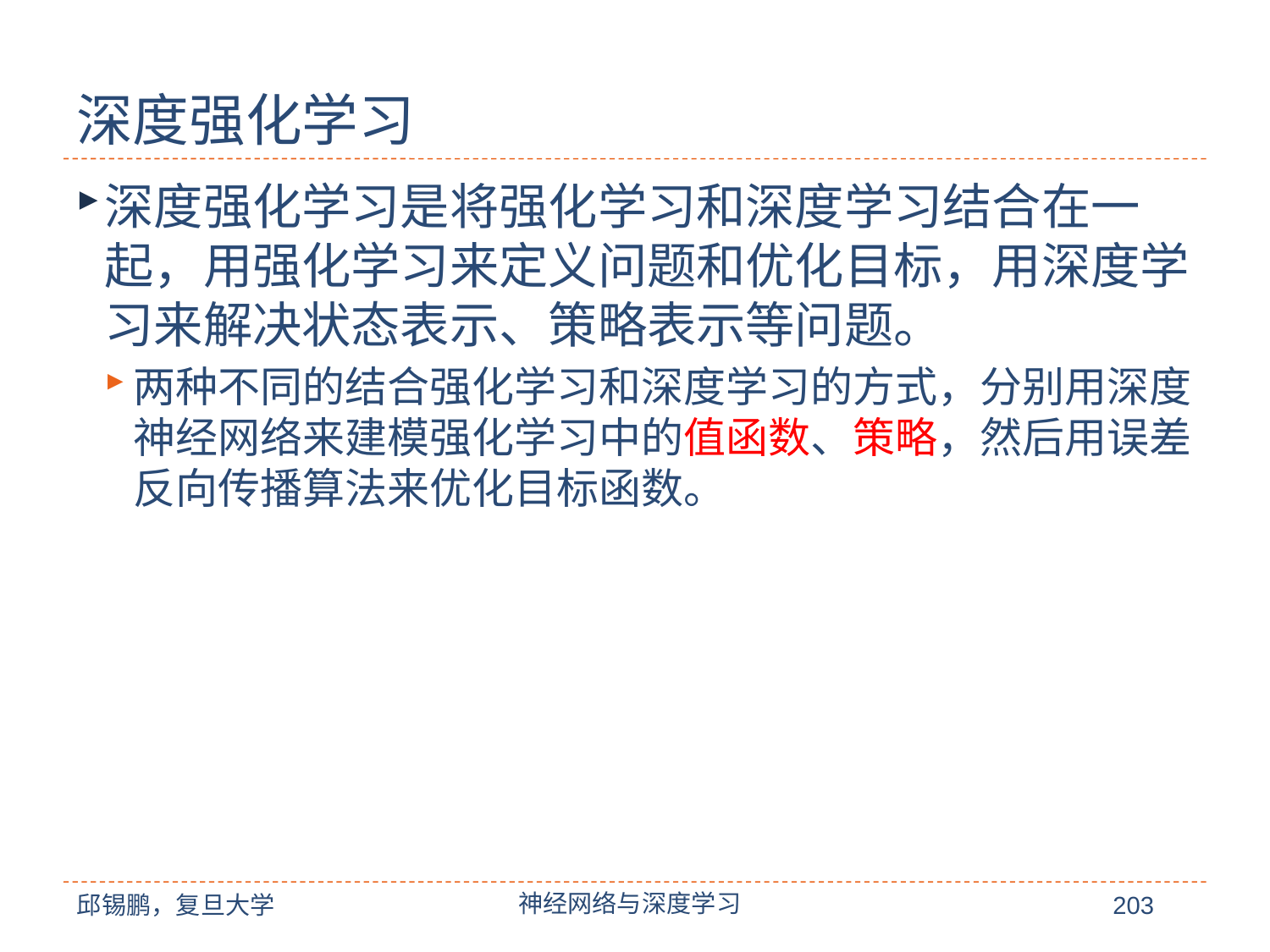

# 深度强化学习
深度强化学习是将强化学习和深度学习结合在一起，用强化学习来定义问题和优化目标，用深度学习来解决状态表示、策略表示等问题。
两种不同的结合强化学习和深度学习的方式，分别用深度神经网络来建模强化学习中的值函数、策略，然后用误差反向传播算法来优化目标函数。